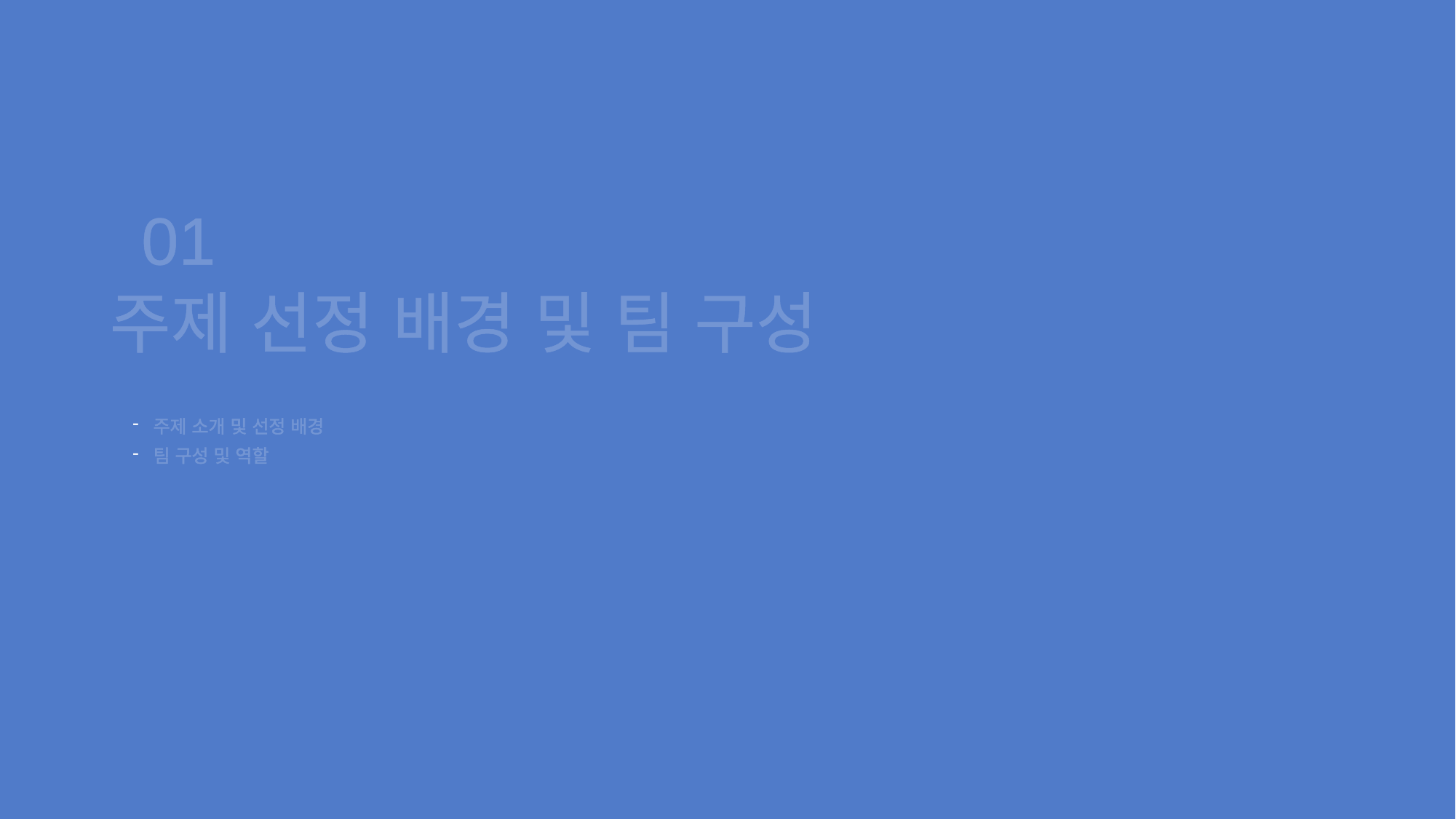

01
주제 선정 배경 및 팀 구성
주제 소개 및 선정 배경
팀 구성 및 역할